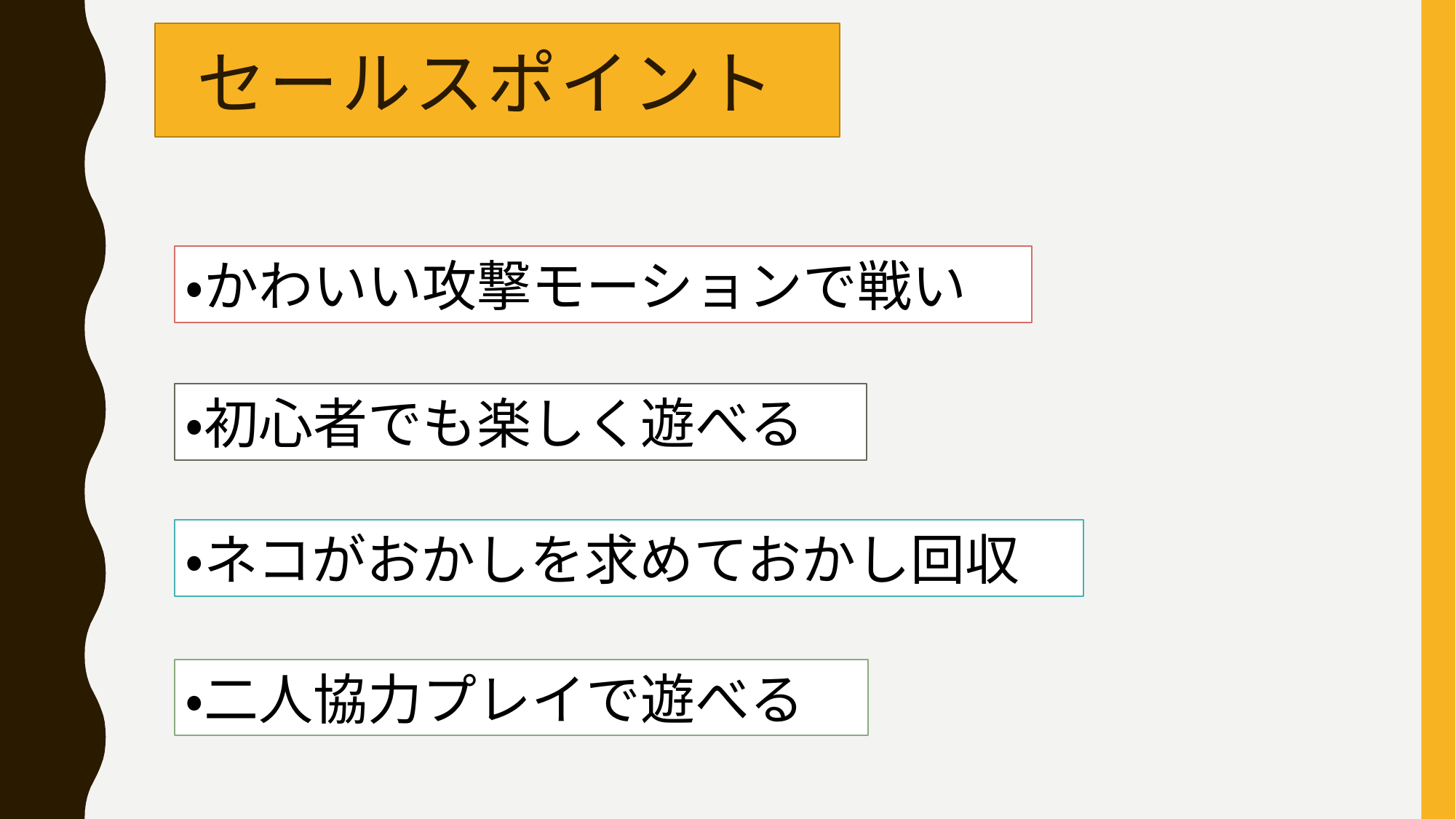

# セールスポイント
・かわいい攻撃モーションで戦い
・初心者でも楽しく遊べる
・ネコがおかしを求めておかし回収
・二人協力プレイで遊べる